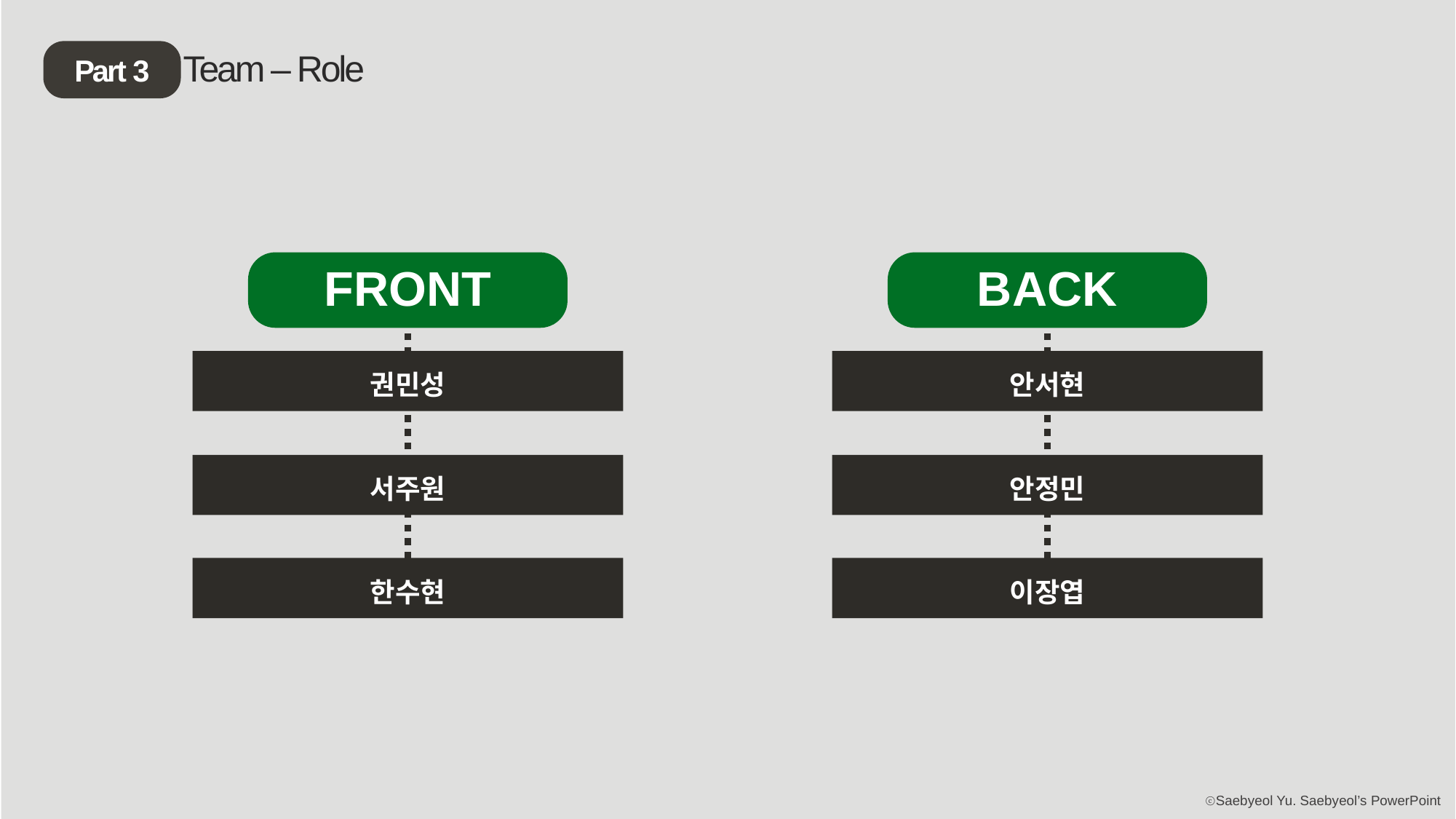

Team – Role

Part 3

FRONT

BACK

권민성
안서현

서주원
안정민

한수현
이장엽